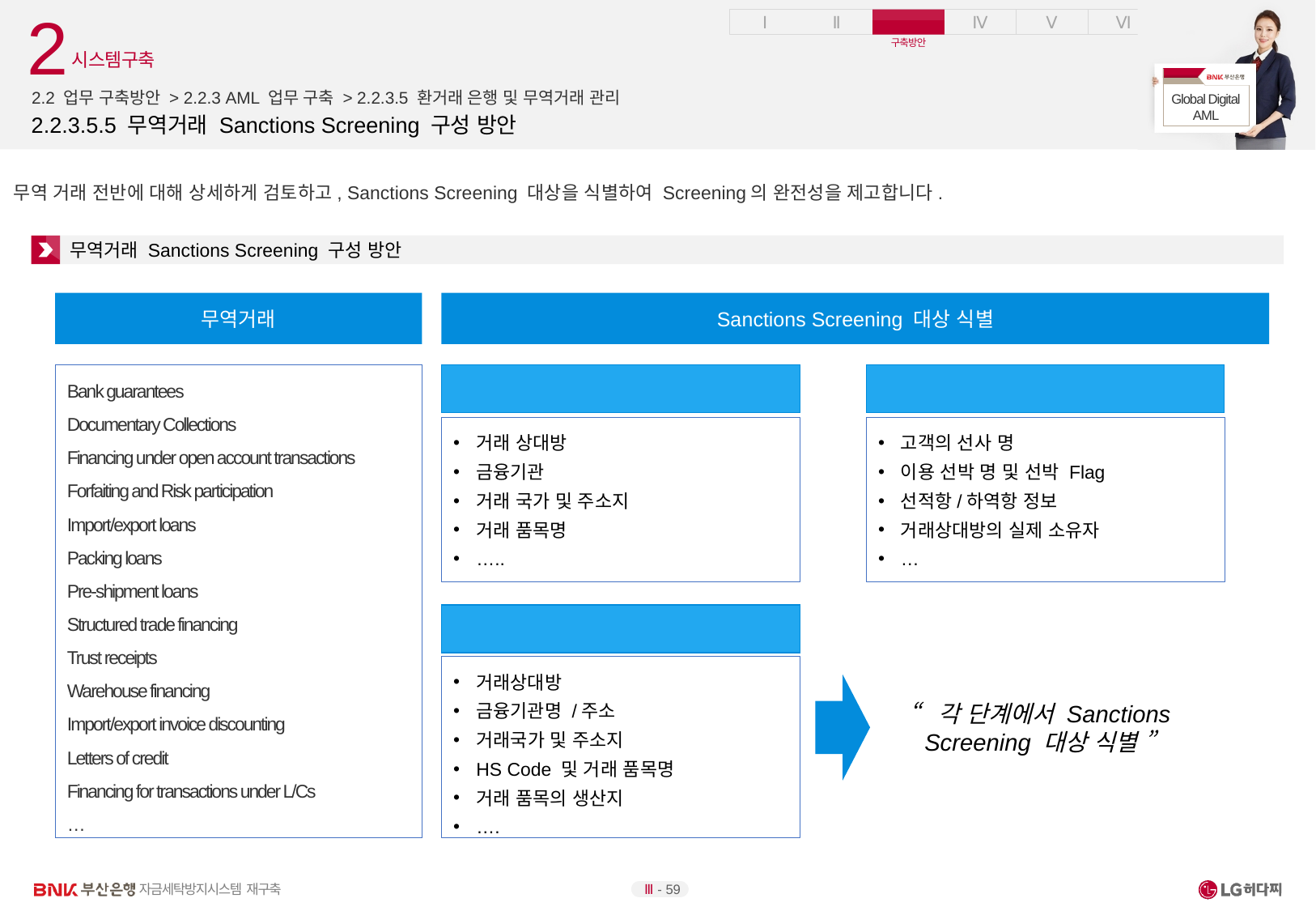

2
시스템구축
2.2 업무 구축방안 > 2.2.3 AML 업무 구축 > 2.2.3.5 환거래 은행 및 무역거래 관리
# 2.2.3.5.5 무역거래 Sanctions Screening 구성 방안
무역 거래 전반에 대해 상세하게 검토하고, Sanctions Screening 대상을 식별하여 Screening의 완전성을 제고합니다.
무역거래 Sanctions Screening 구성 방안

무역거래
Sanctions Screening 대상 식별
Bank guarantees
Documentary Collections
Financing under open account transactions
Forfaiting and Risk participation
Import/export loans
Packing loans
Pre-shipment loans
Structured trade financing
Trust receipts
Warehouse financing
Import/export invoice discounting
Letters of credit
Financing for transactions under L/Cs
…
SWIFT Message
BL 정보
거래 상대방
금융기관
거래 국가 및 주소지
거래 품목명
…..
고객의 선사 명
이용 선박 명 및 선박 Flag
선적항/하역항 정보
거래상대방의 실제 소유자
…
수출입 계약 / 수출입 서류
거래상대방
금융기관명 /주소
거래국가 및 주소지
HS Code 및 거래 품목명
거래 품목의 생산지
….

“각 단계에서 Sanctions Screening 대상 식별 ”
Ⅲ - 59